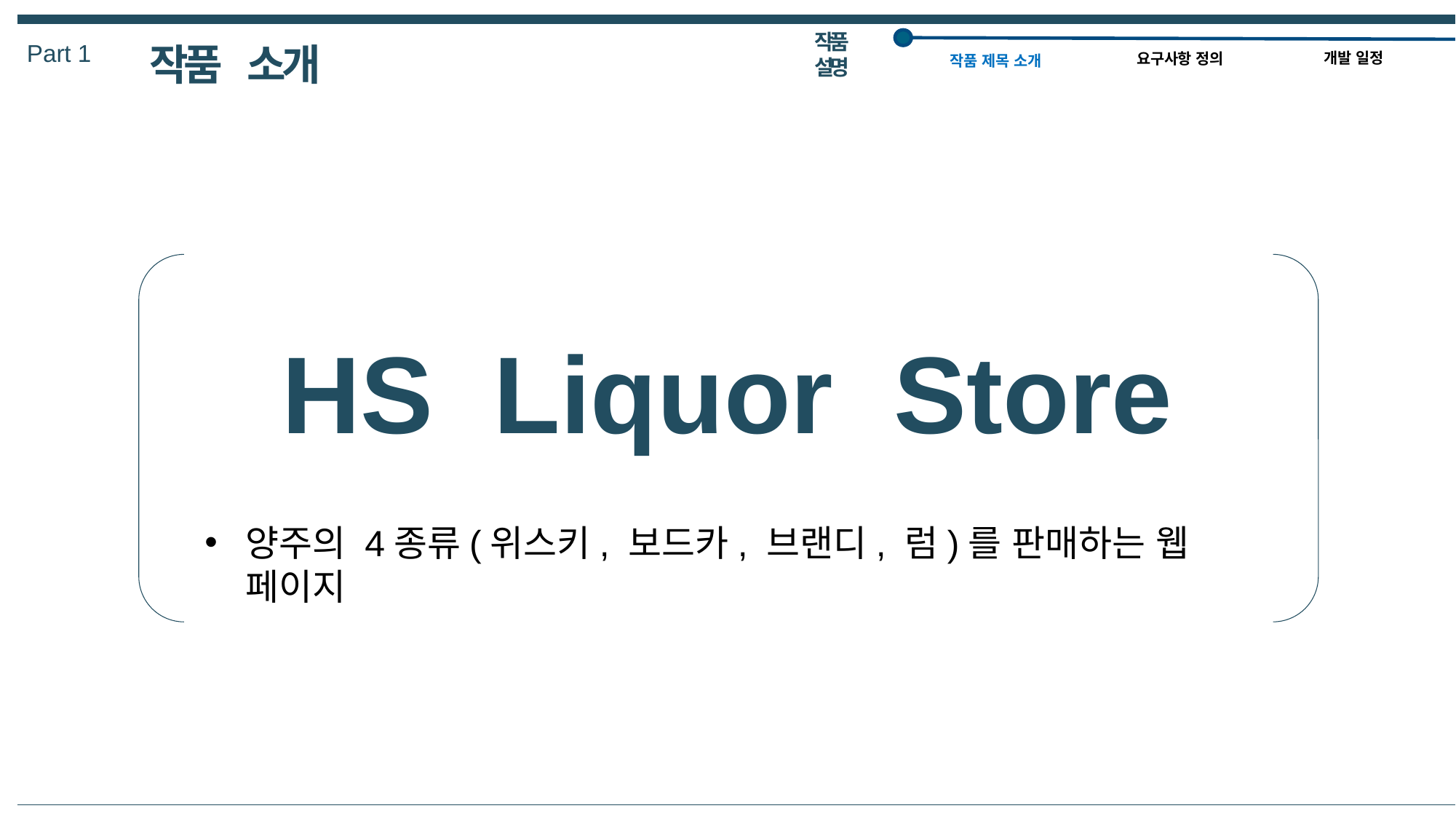

작품                   설명

Part 1
작품    소개
개발 일정
요구사항 정의
작품 제목 소개

HS  Liquor  Store
양주의 4종류(위스키, 보드카, 브랜디, 럼)를 판매하는 웹 페이지